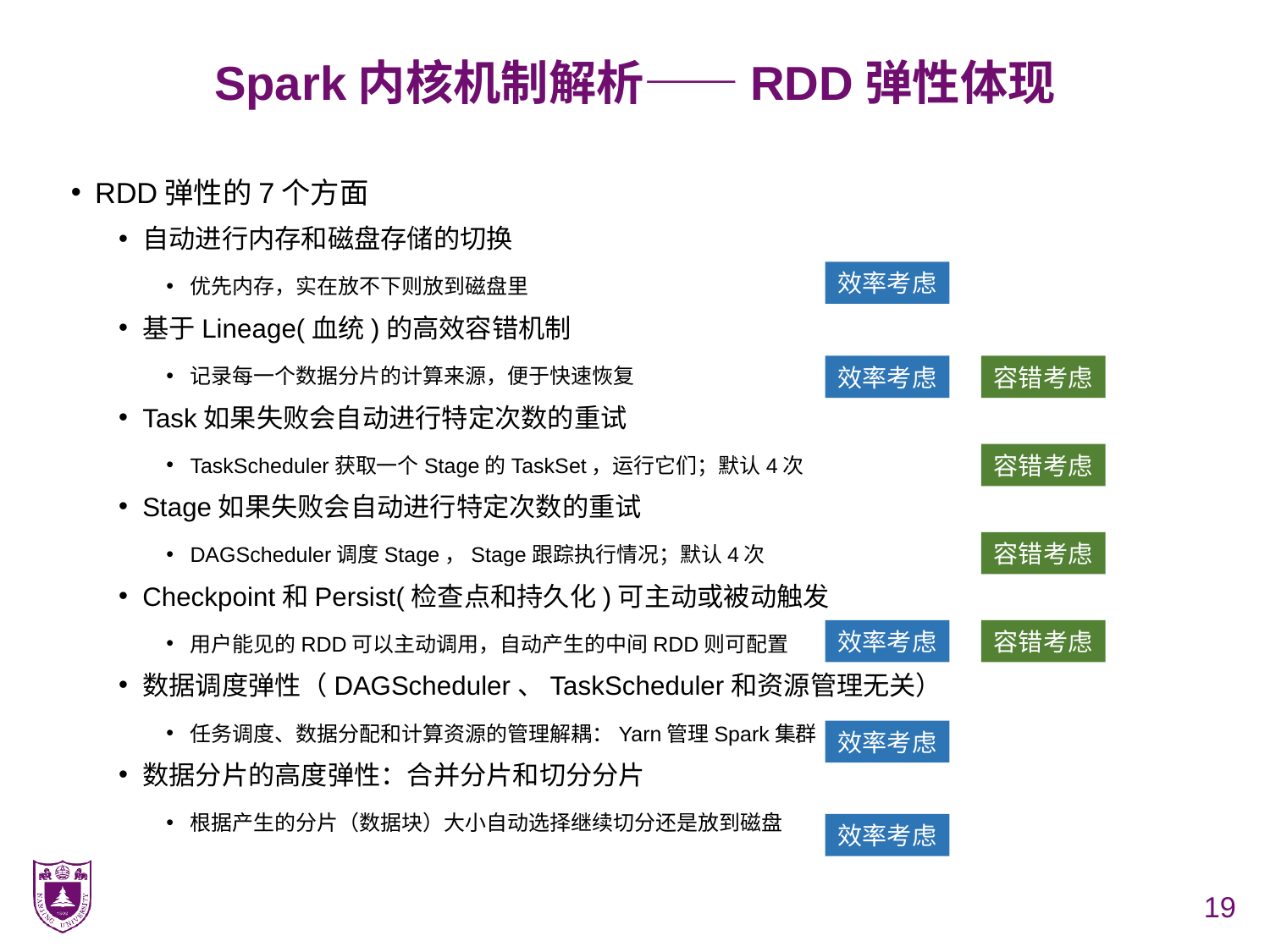

# Spark内核机制解析——RDD弹性体现
RDD弹性的7个方面
自动进行内存和磁盘存储的切换
优先内存，实在放不下则放到磁盘里
基于Lineage(血统)的高效容错机制
记录每一个数据分片的计算来源，便于快速恢复
Task如果失败会自动进行特定次数的重试
TaskScheduler获取一个Stage的TaskSet，运行它们；默认4次
Stage如果失败会自动进行特定次数的重试
DAGScheduler调度Stage，Stage跟踪执行情况；默认4次
Checkpoint和Persist(检查点和持久化)可主动或被动触发
用户能见的RDD可以主动调用，自动产生的中间RDD则可配置
数据调度弹性（DAGScheduler、TaskScheduler和资源管理无关）
任务调度、数据分配和计算资源的管理解耦：Yarn管理Spark集群
数据分片的高度弹性：合并分片和切分分片
根据产生的分片（数据块）大小自动选择继续切分还是放到磁盘

效率考虑
效率考虑
容错考虑
容错考虑
容错考虑
效率考虑
容错考虑
效率考虑
效率考虑
19